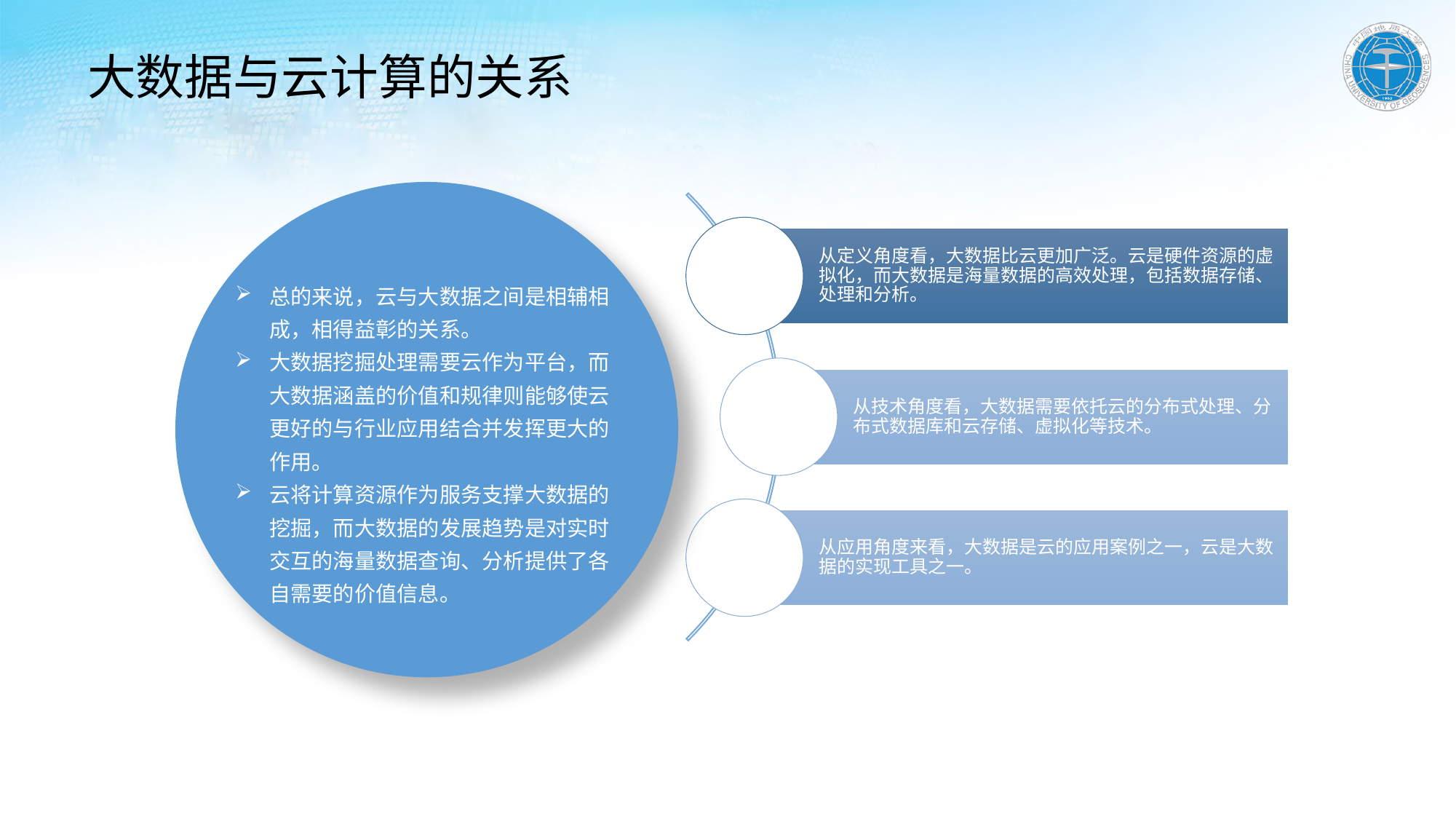

# 大数据与云计算的关系

从定义角度看，大数据比云更加广泛。云是硬件资源的虚拟化，而大数据是海量数据的高效处理，包括数据存储、处理和分析。
从技术角度看，大数据需要依托云的分布式处理、分布式数据库和云存储、虚拟化等技术。
从应用角度来看，大数据是云的应用案例之一，云是大数据的实现工具之一。
总的来说，云与大数据之间是相辅相成，相得益彰的关系。
大数据挖掘处理需要云作为平台，而大数据涵盖的价值和规律则能够使云更好的与行业应用结合并发挥更大的作用。
云将计算资源作为服务支撑大数据的挖掘，而大数据的发展趋势是对实时交互的海量数据查询、分析提供了各自需要的价值信息。